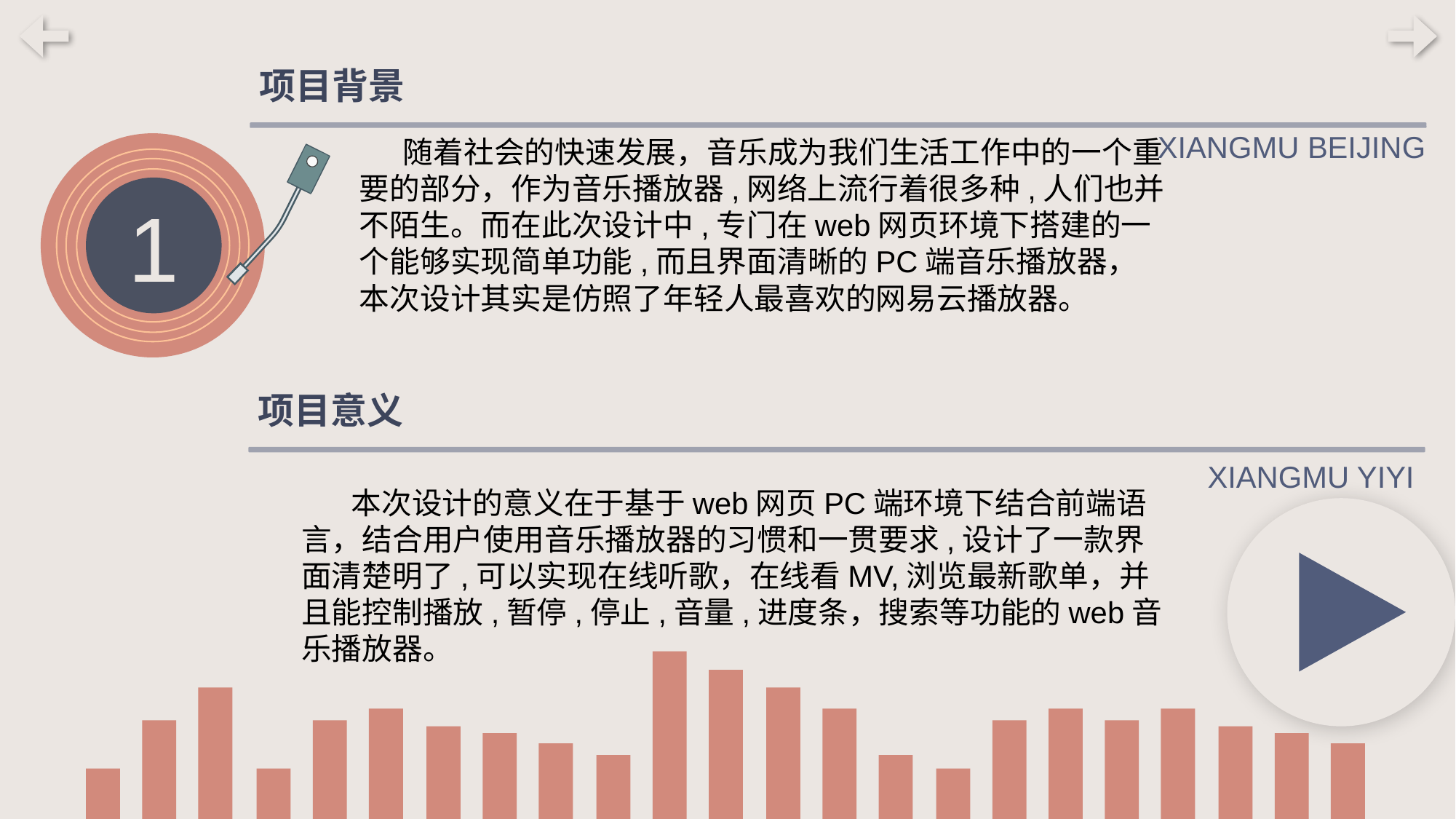

项目背景
XIANGMU BEIJING

      随着社会的快速发展，音乐成为我们生活工作中的一个重要的部分，作为音乐播放器,网络上流行着很多种,人们也并不陌生。而在此次设计中,专门在web网页环境下搭建的一个能够实现简单功能,而且界面清晰的PC端音乐播放器，本次设计其实是仿照了年轻人最喜欢的网易云播放器。

1

项目意义

XIANGMU YIYI
       本次设计的意义在于基于web网页PC端环境下结合前端语言，结合用户使用音乐播放器的习惯和一贯要求,设计了一款界面清楚明了,可以实现在线听歌，在线看MV,浏览最新歌单，并且能控制播放,暂停,停止,音量,进度条，搜索等功能的web音乐播放器。